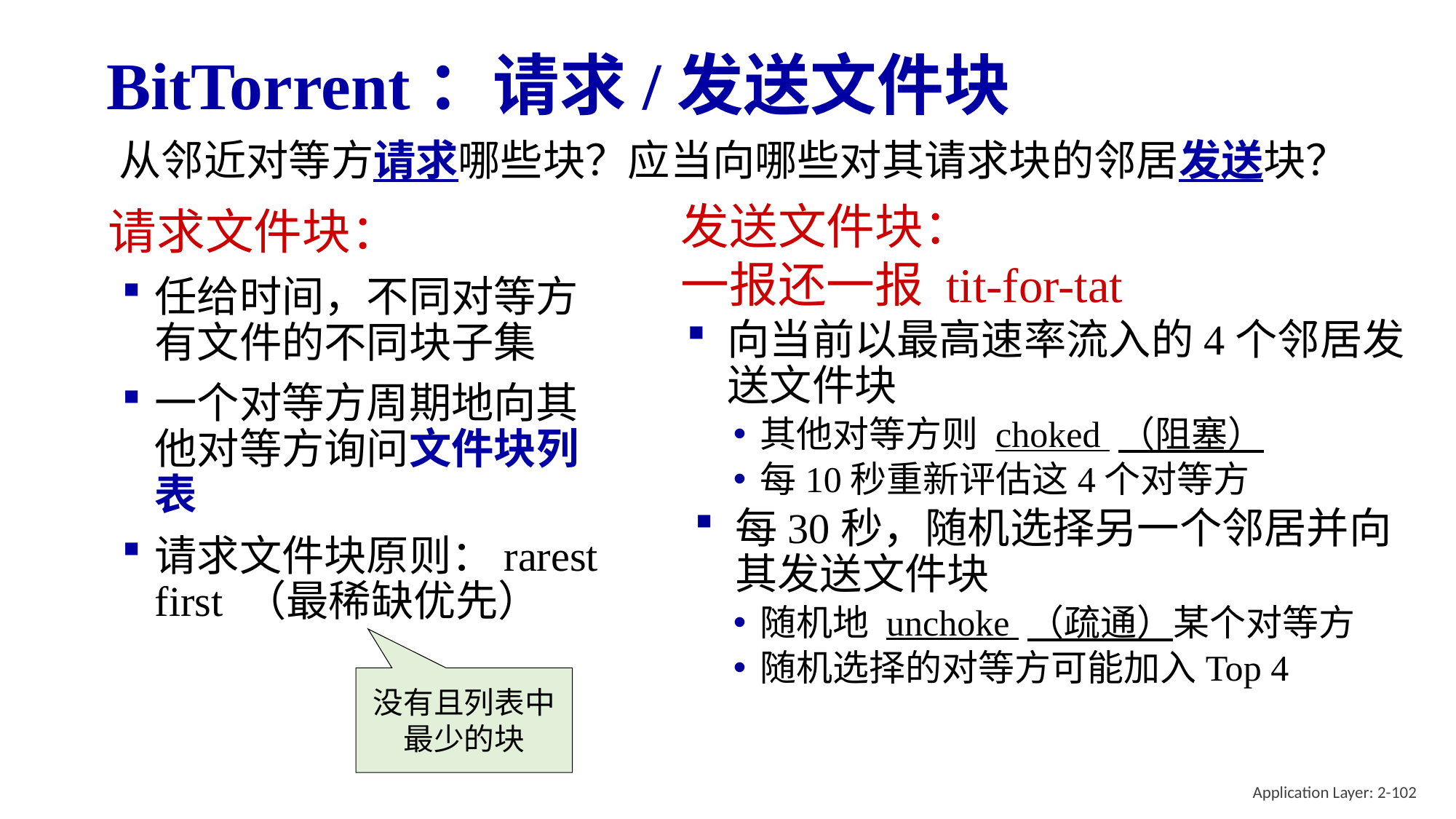

# BitTorrent：请求/发送文件块
从邻近对等方请求哪些块？应当向哪些对其请求块的邻居发送块？
发送文件块：
一报还一报 tit-for-tat
向当前以最高速率流入的4个邻居发送文件块
其他对等方则 choked （阻塞）
每10秒重新评估这4个对等方
每30秒，随机选择另一个邻居并向其发送文件块
随机地 unchoke （疏通）某个对等方
随机选择的对等方可能加入Top 4

请求文件块：
任给时间，不同对等方有文件的不同块子集
一个对等方周期地向其他对等方询问文件块列表
请求文件块原则：rarest first （最稀缺优先）
没有且列表中最少的块
Application Layer: 2-102